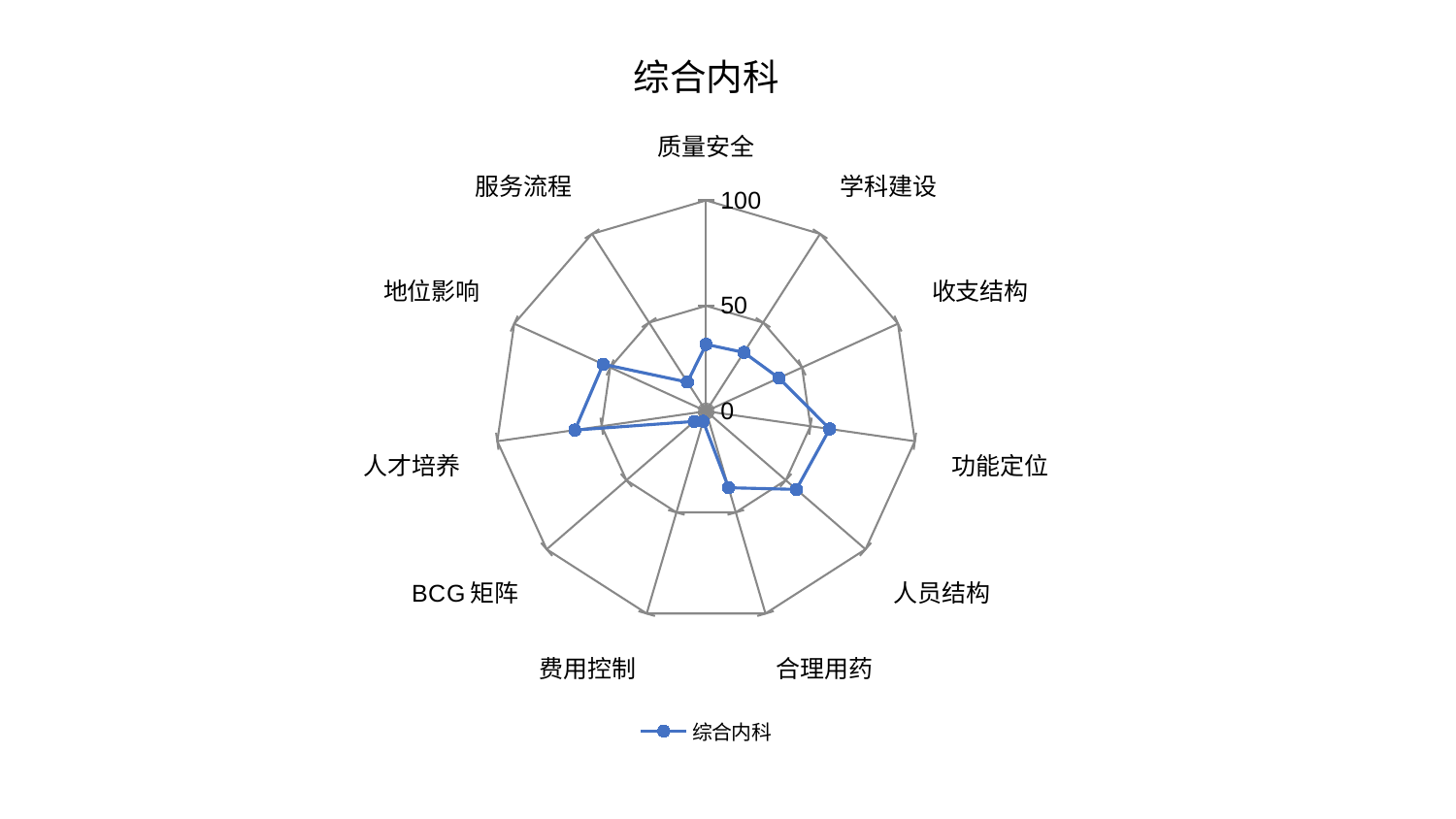

### Chart: 综合内科

| Category | 综合内科 |
|---|---|
| 质量安全 | 31.714042912695607 |
| 学科建设 | 33.17301527736729 |
| 收支结构 | 37.96420383893539 |
| 功能定位 | 59.19155032864072 |
| 人员结构 | 56.606668909639545 |
| 合理用药 | 37.816674144208385 |
| 费用控制 | 4.9917433144812975 |
| BCG矩阵 | 7.413337503231625 |
| 人才培养 | 62.86781755997959 |
| 地位影响 | 53.65630088434131 |
| 服务流程 | 16.41541450554084 |
162